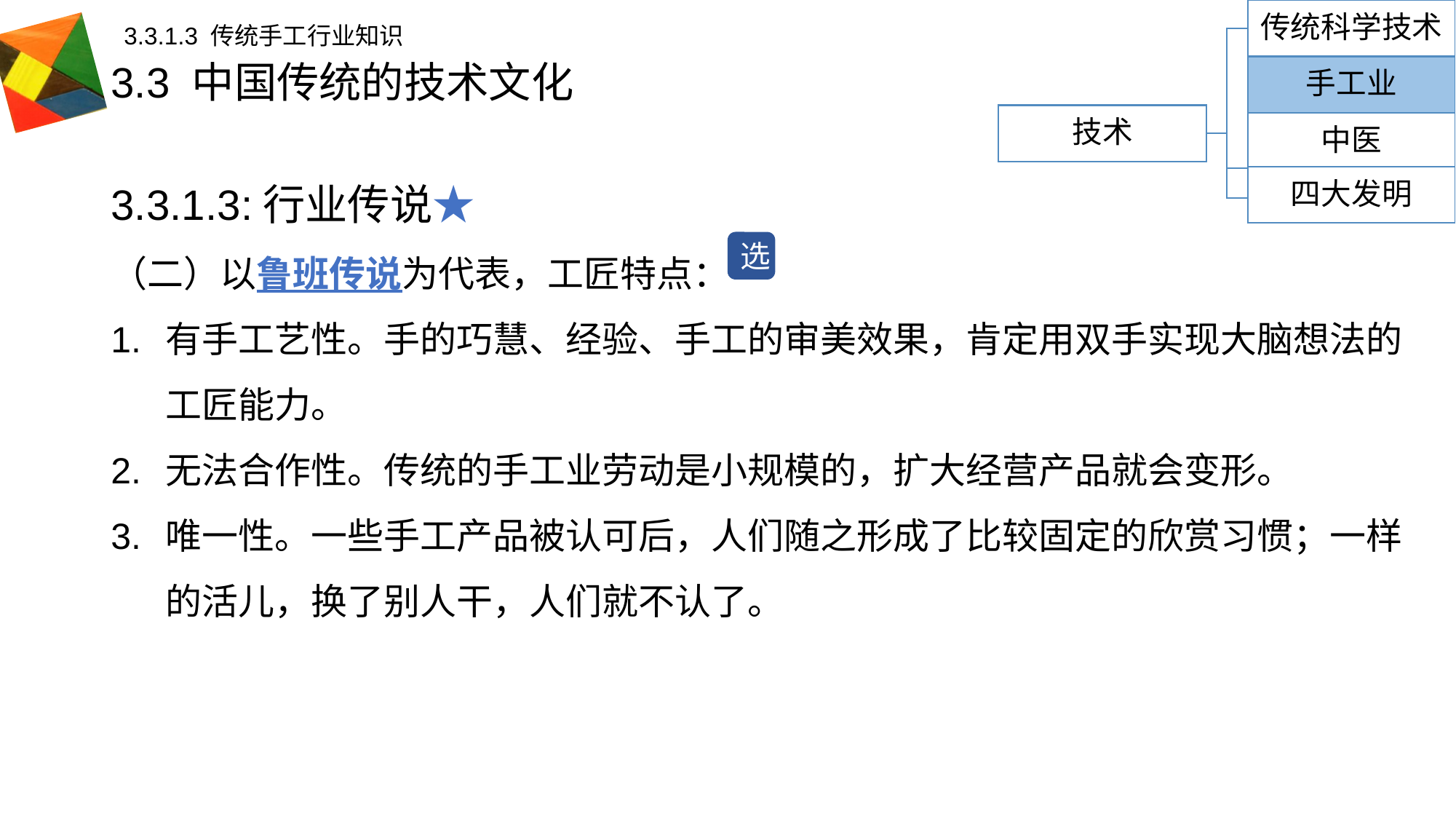

传统科学技术
3.3.1.3 传统手工行业知识

# 3.3 中国传统的技术文化
手工业
技术
中医

3.3.1.3:行业传说★
（二）以鲁班传说为代表，工匠特点：
有手工艺性。手的巧慧、经验、手工的审美效果，肯定用双手实现大脑想法的工匠能力。
无法合作性。传统的手工业劳动是小规模的，扩大经营产品就会变形。
唯一性。一些手工产品被认可后，人们随之形成了比较固定的欣赏习惯；一样的活儿，换了别人干，人们就不认了。
四大发明
选
138